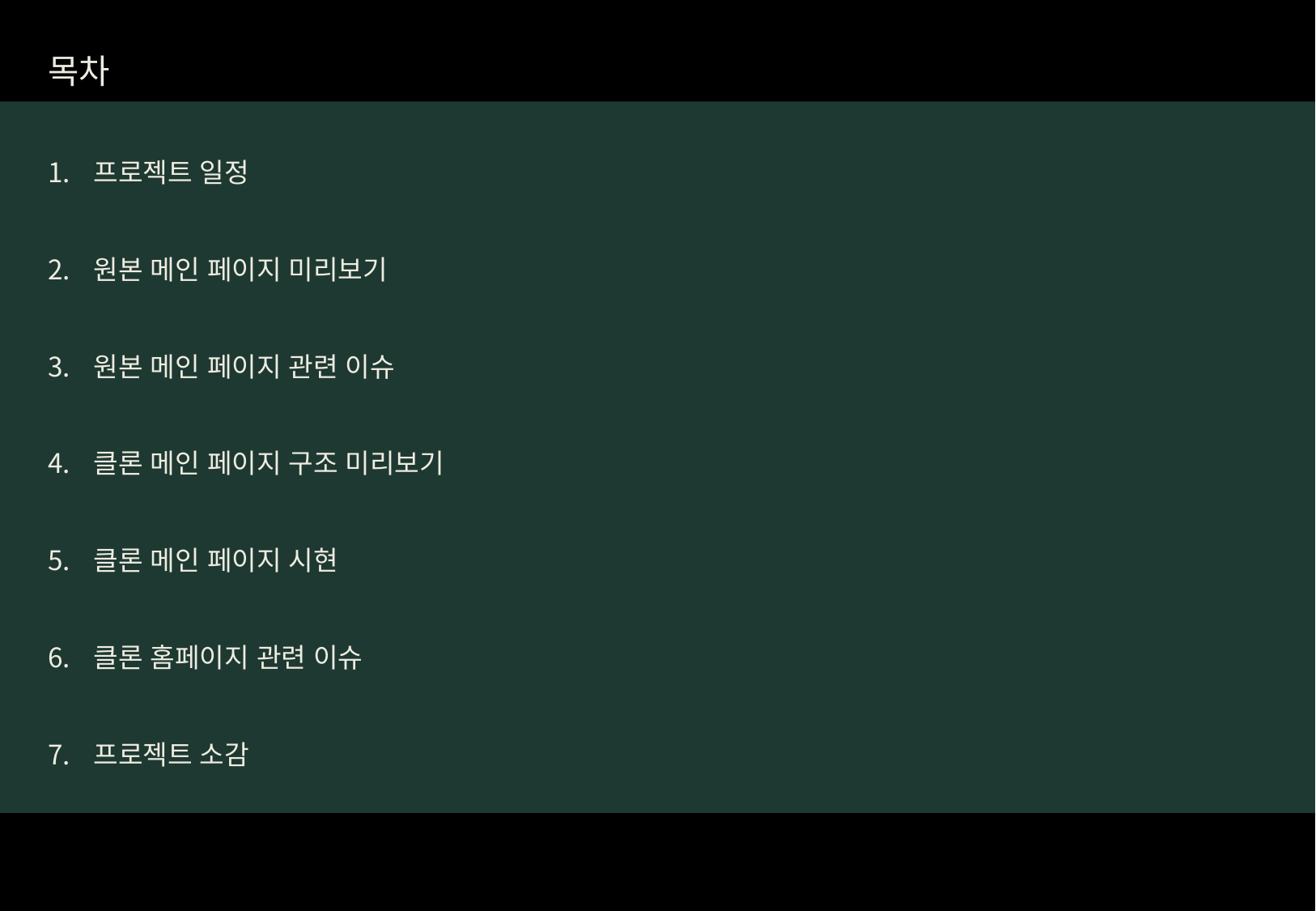

목차

프로젝트 일정

원본 메인 페이지 미리보기

원본 메인 페이지 관련 이슈

클론 메인 페이지 구조 미리보기

클론 메인 페이지 시현

클론 홈페이지 관련 이슈

프로젝트 소감